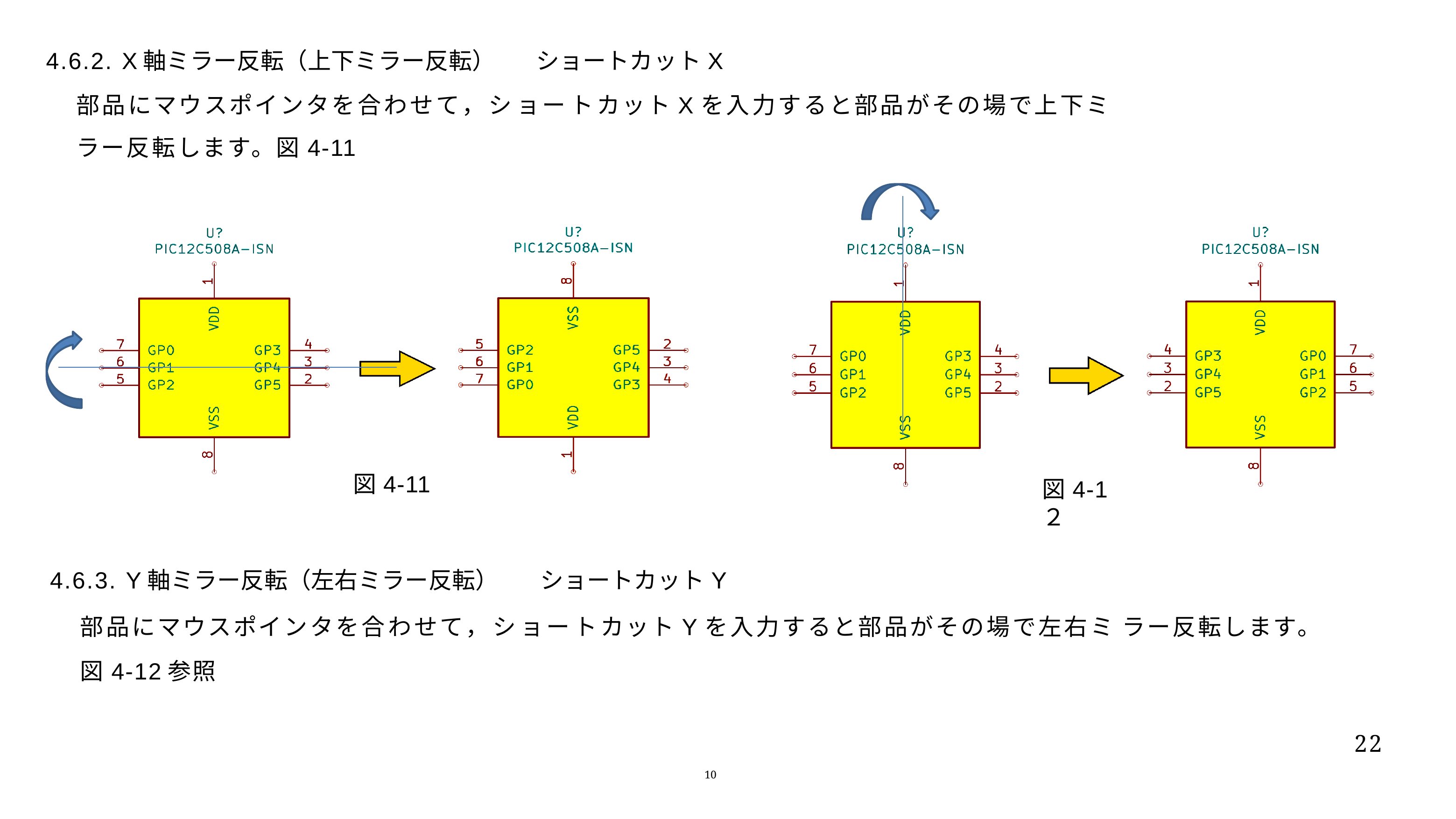

4.6.2. X軸ミラー反転（上下ミラー反転）	ショートカットX
部品にマウスポインタを合わせて，ショートカットXを入力すると部品がその場で上下ミ ラー反転します。図4-11

図4-11

図4-1２
4.6.3. Y軸ミラー反転（左右ミラー反転）	ショートカットY
部品にマウスポインタを合わせて，ショートカットYを入力すると部品がその場で左右ミ ラー反転します。図4-12参照
22
10